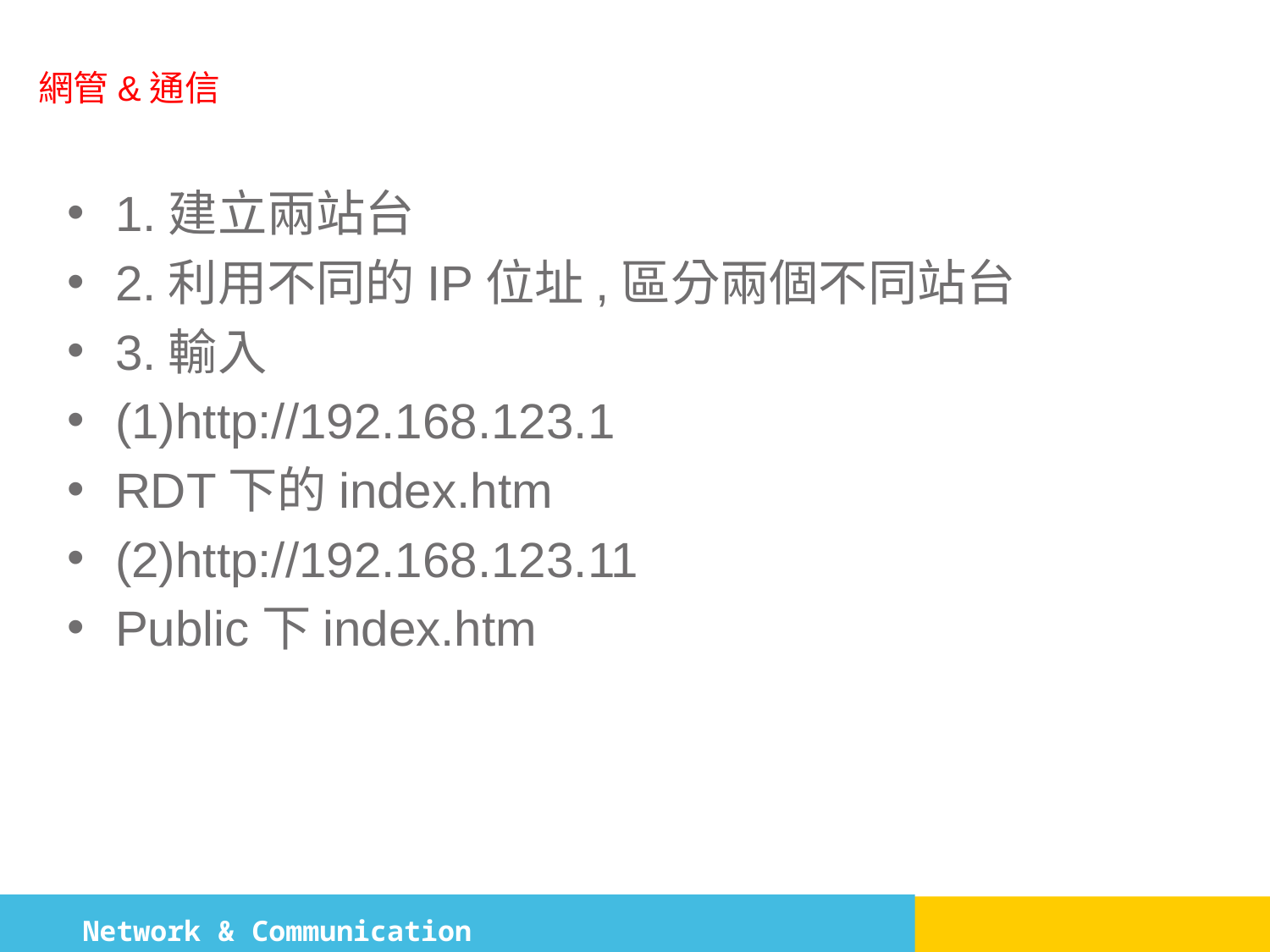

#
1.建立兩站台
2.利用不同的IP位址,區分兩個不同站台
3.輸入
(1)http://192.168.123.1
RDT下的index.htm
(2)http://192.168.123.11
Public下index.htm